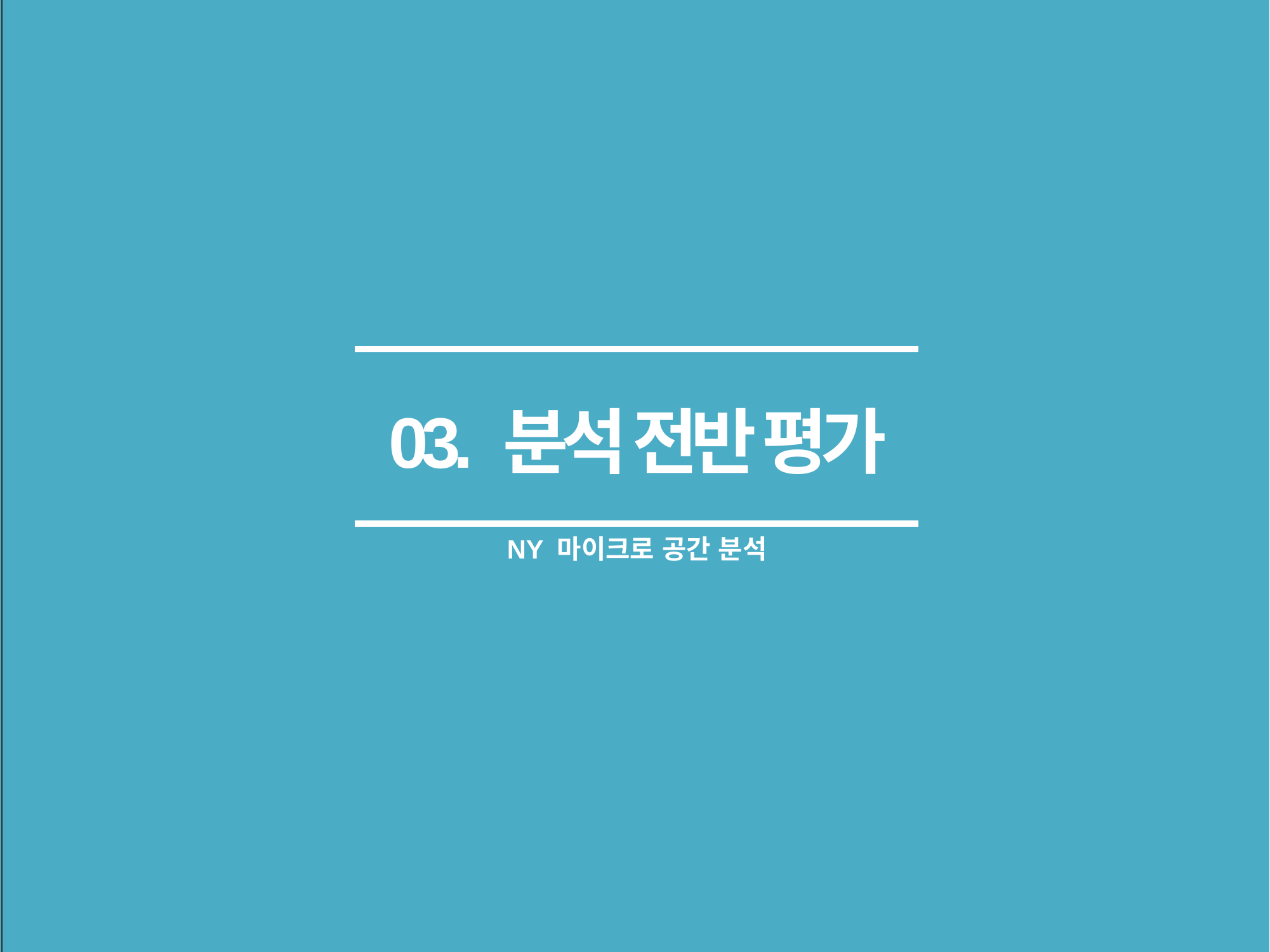

03. 분석 전반 평가

NY 마이크로 공간 분석